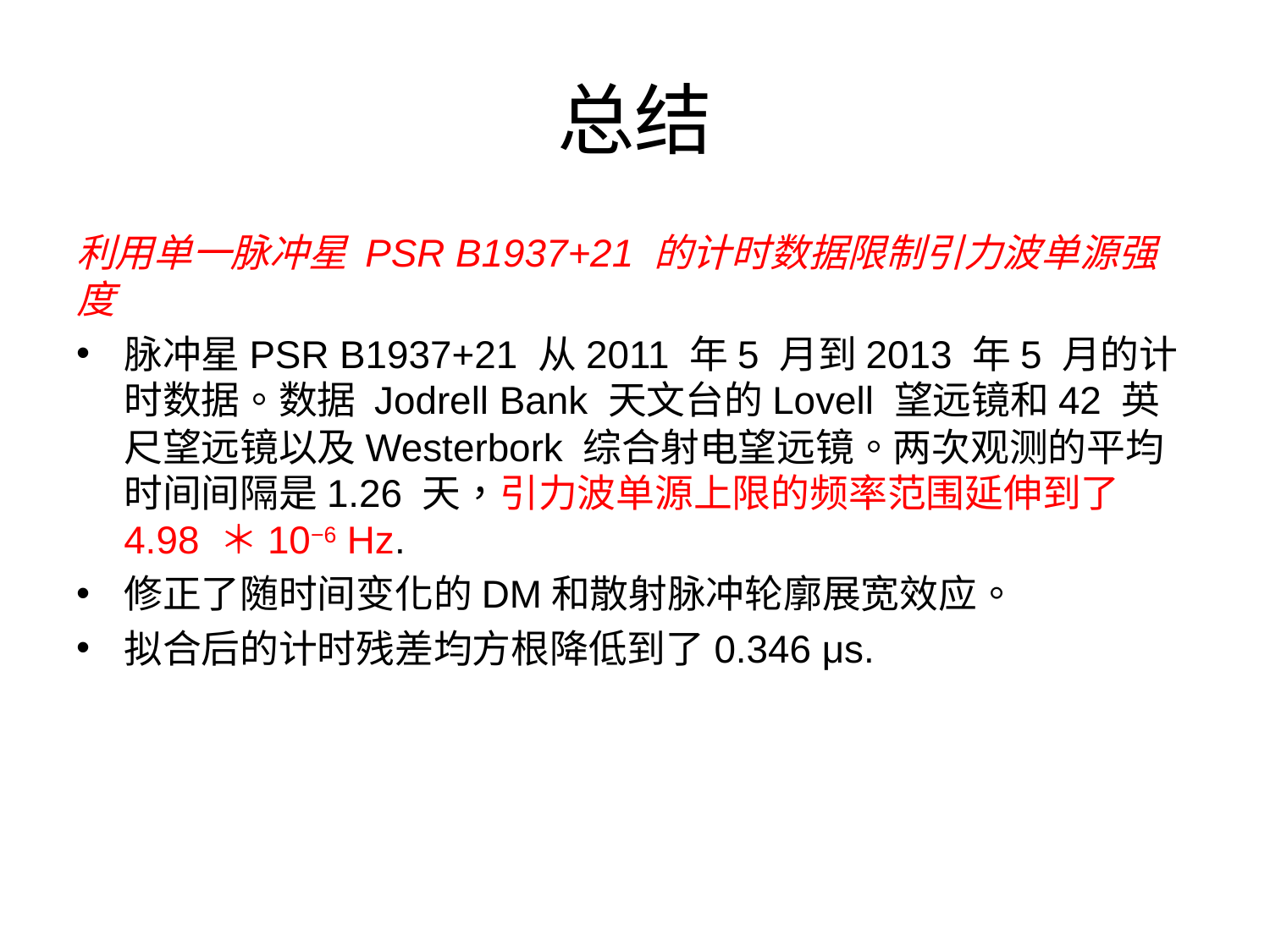

# 总结
利用单一脉冲星 PSR B1937+21 的计时数据限制引力波单源强度
脉冲星PSR B1937+21 从2011 年5 月到2013 年5 月的计时数据。数据 Jodrell Bank 天文台的Lovell 望远镜和42 英尺望远镜以及Westerbork 综合射电望远镜。两次观测的平均时间间隔是1.26 天，引力波单源上限的频率范围延伸到了4.98 ＊10−6 Hz.
修正了随时间变化的DM和散射脉冲轮廓展宽效应。
拟合后的计时残差均方根降低到了0.346 μs.